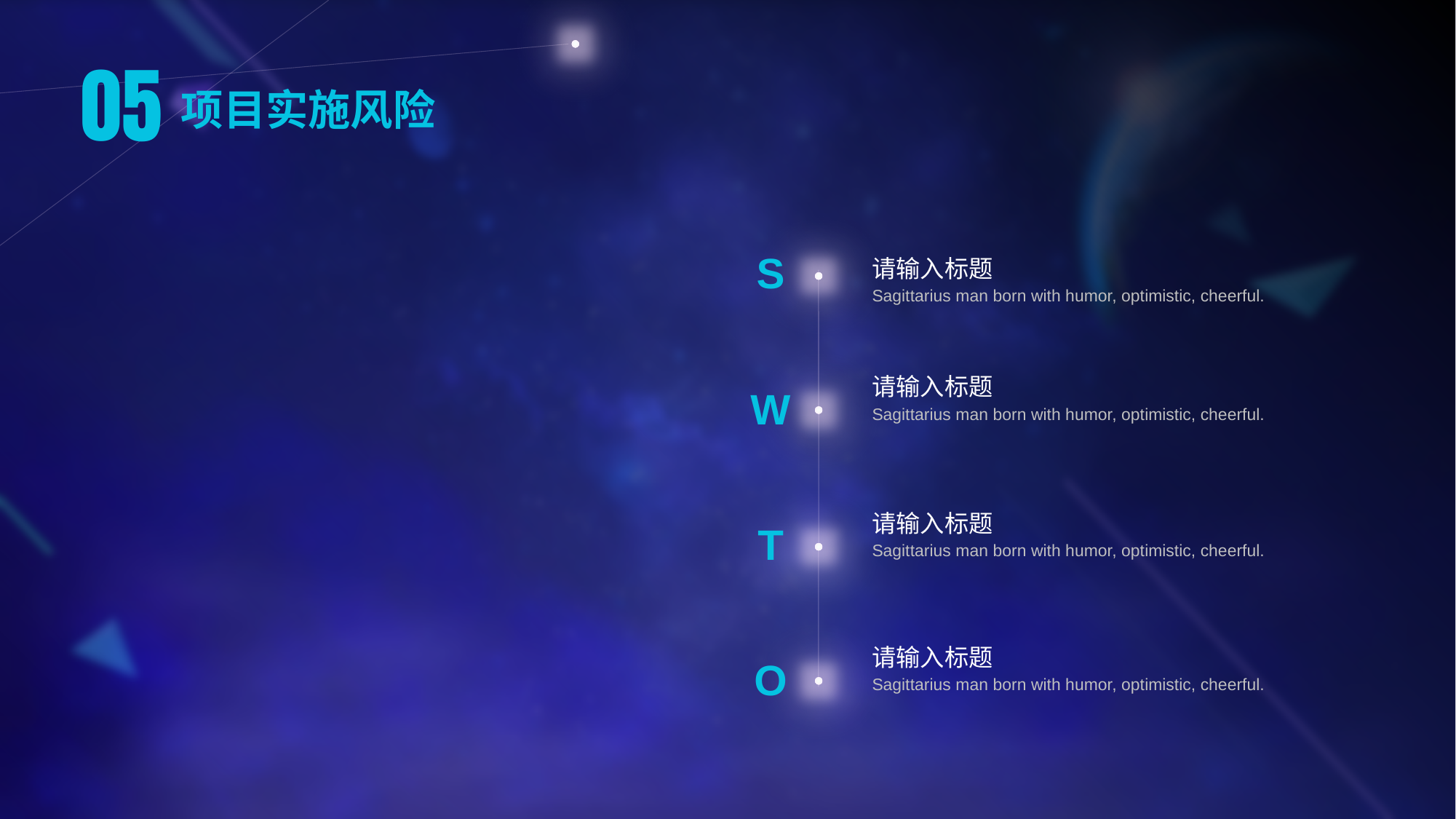

05
项目实施风险

S
请输入标题

Sagittarius man born with humor, optimistic, cheerful.
请输入标题
W
Sagittarius man born with humor, optimistic, cheerful.

请输入标题
T
Sagittarius man born with humor, optimistic, cheerful.

请输入标题
O
Sagittarius man born with humor, optimistic, cheerful.